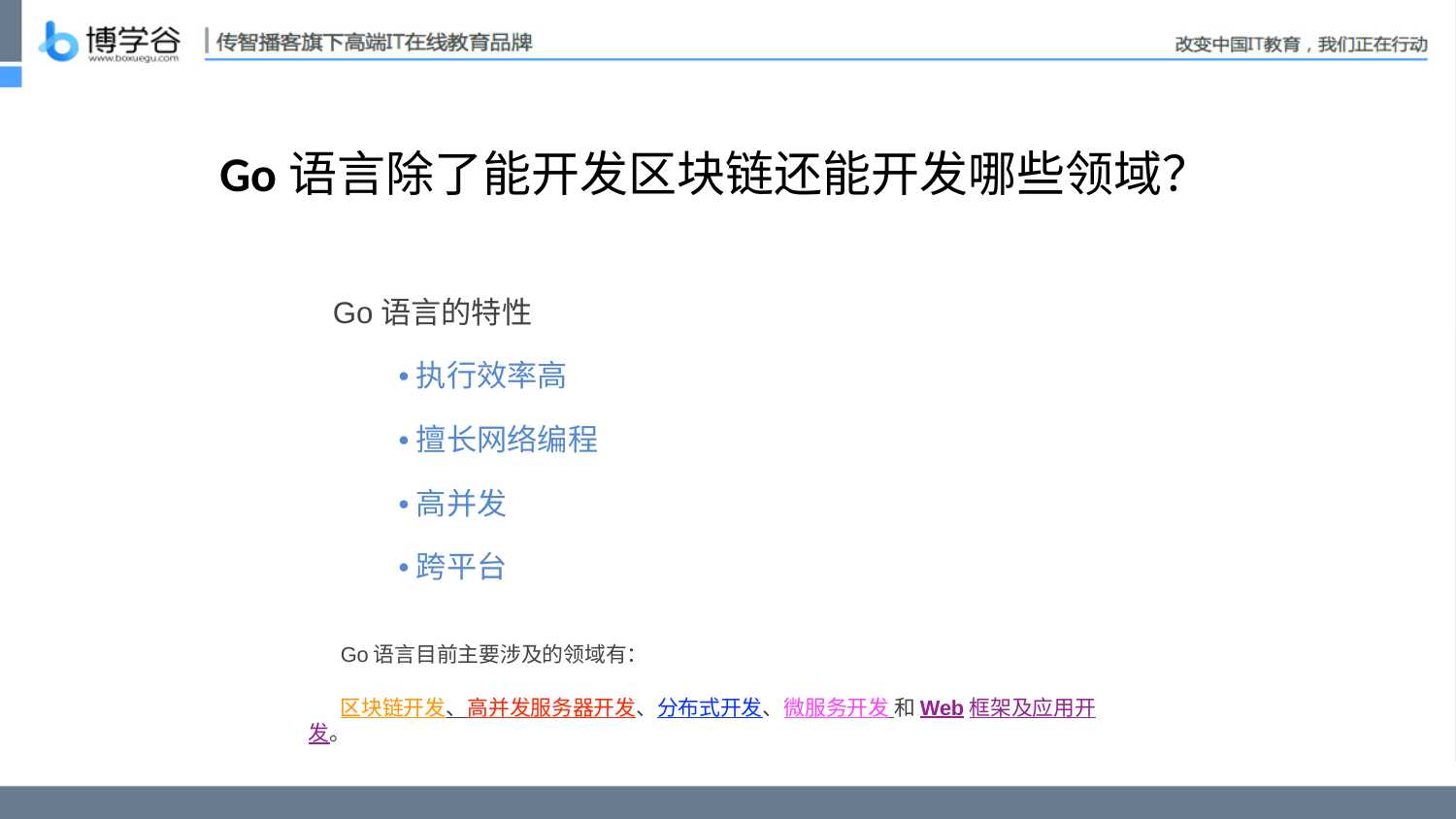

Go语言除了能开发区块链还能开发哪些领域？
Go语言的特性
•执行效率高
•擅长网络编程
•高并发
•跨平台
Go语言目前主要涉及的领域有：
区块链开发、高并发服务器开发、分布式开发、微服务开发 和Web框架及应用开发。